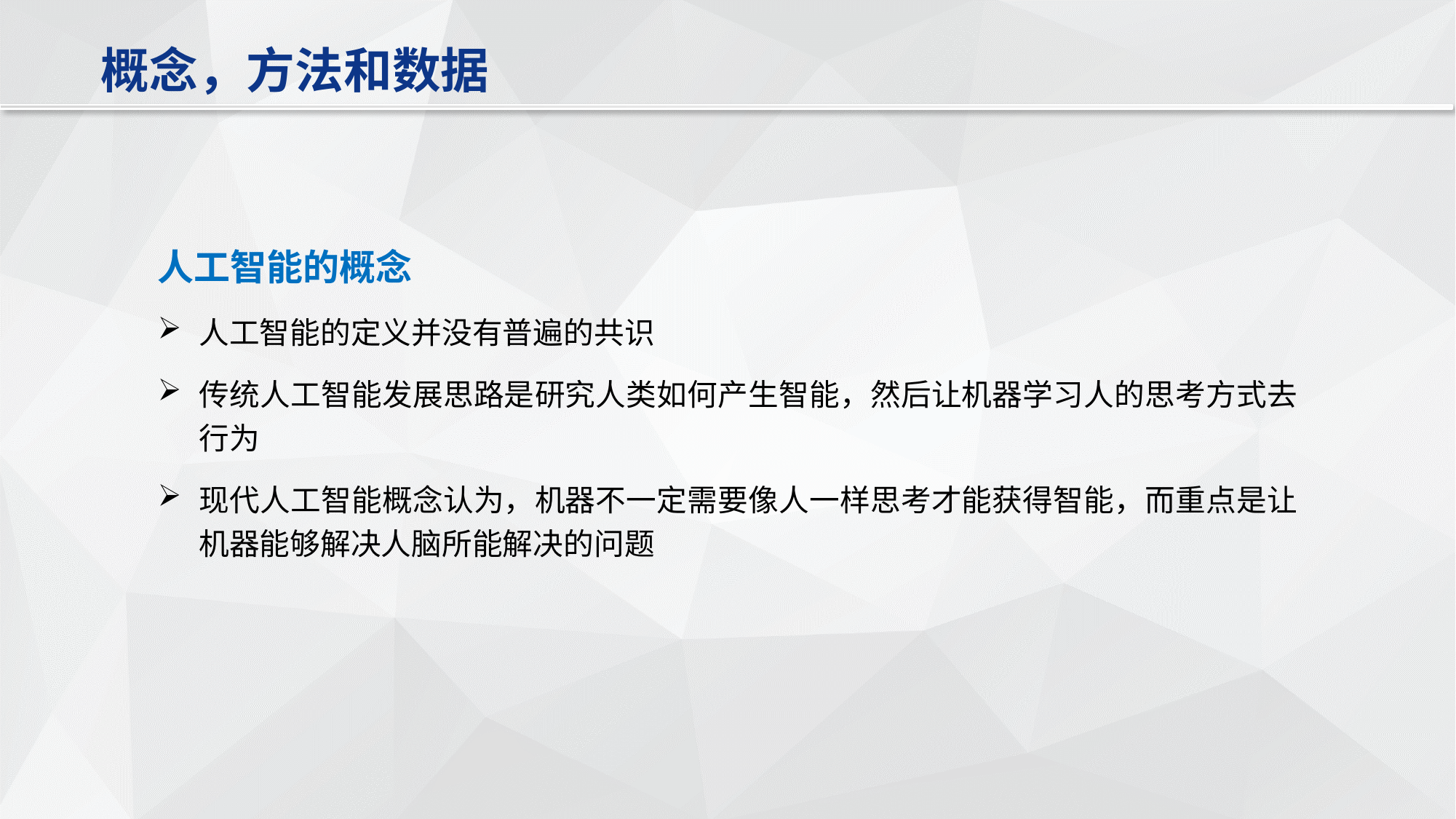

概念，方法和数据

人工智能的概念
人工智能的定义并没有普遍的共识
传统人工智能发展思路是研究人类如何产生智能，然后让机器学习人的思考方式去行为
现代人工智能概念认为，机器不一定需要像人一样思考才能获得智能，而重点是让机器能够解决人脑所能解决的问题
3